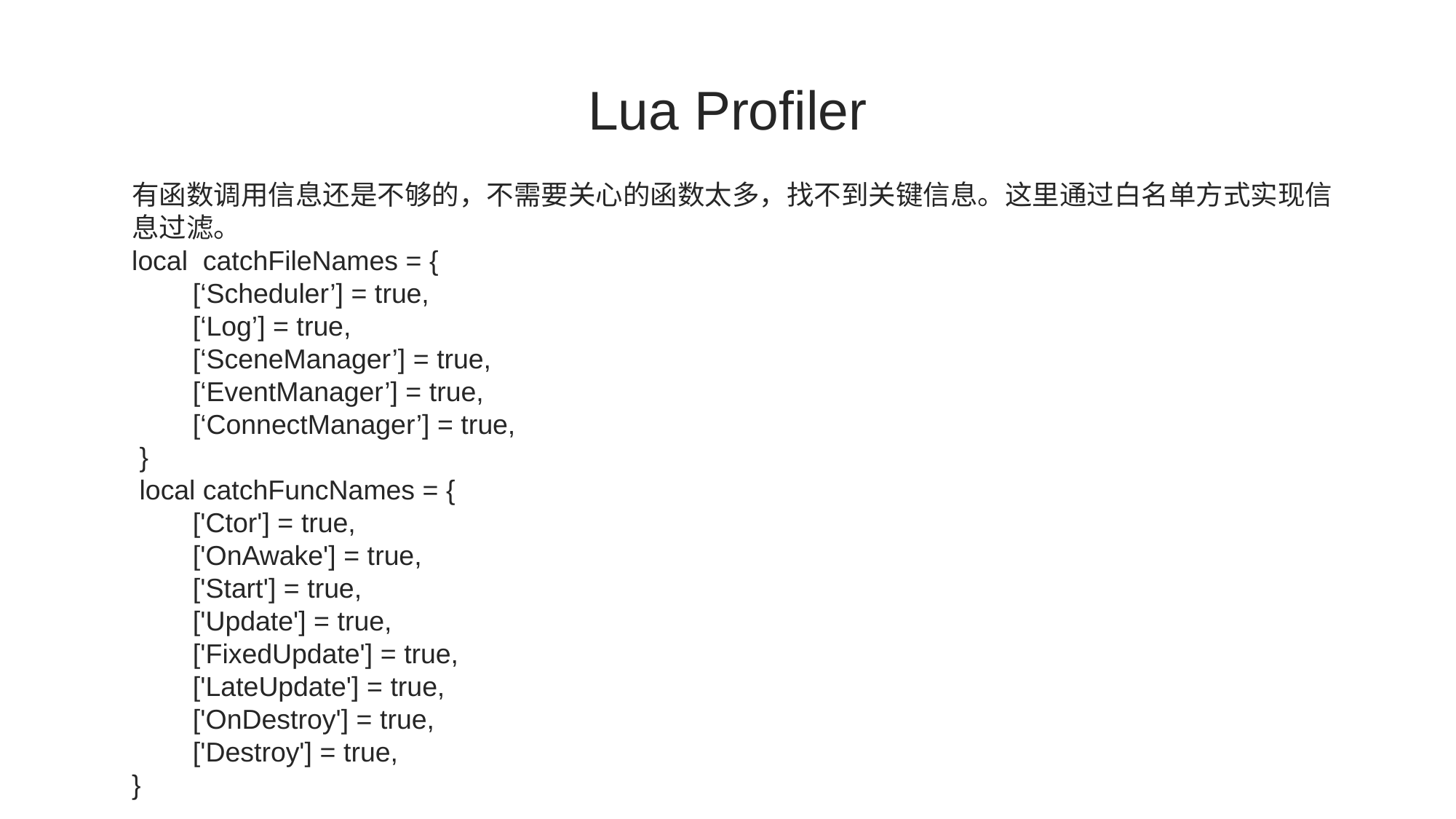

Lua Profiler
有函数调用信息还是不够的，不需要关心的函数太多，找不到关键信息。这里通过白名单方式实现信息过滤。
local  catchFileNames = {
        [‘Scheduler’] = true,
        [‘Log’] = true,
        [‘SceneManager’] = true,
        [‘EventManager’] = true,
        [‘ConnectManager’] = true,
 }
 local catchFuncNames = {
        ['Ctor'] = true,
        ['OnAwake'] = true,
        ['Start'] = true,
        ['Update'] = true,
        ['FixedUpdate'] = true,
        ['LateUpdate'] = true,
        ['OnDestroy'] = true,
        ['Destroy'] = true,
}